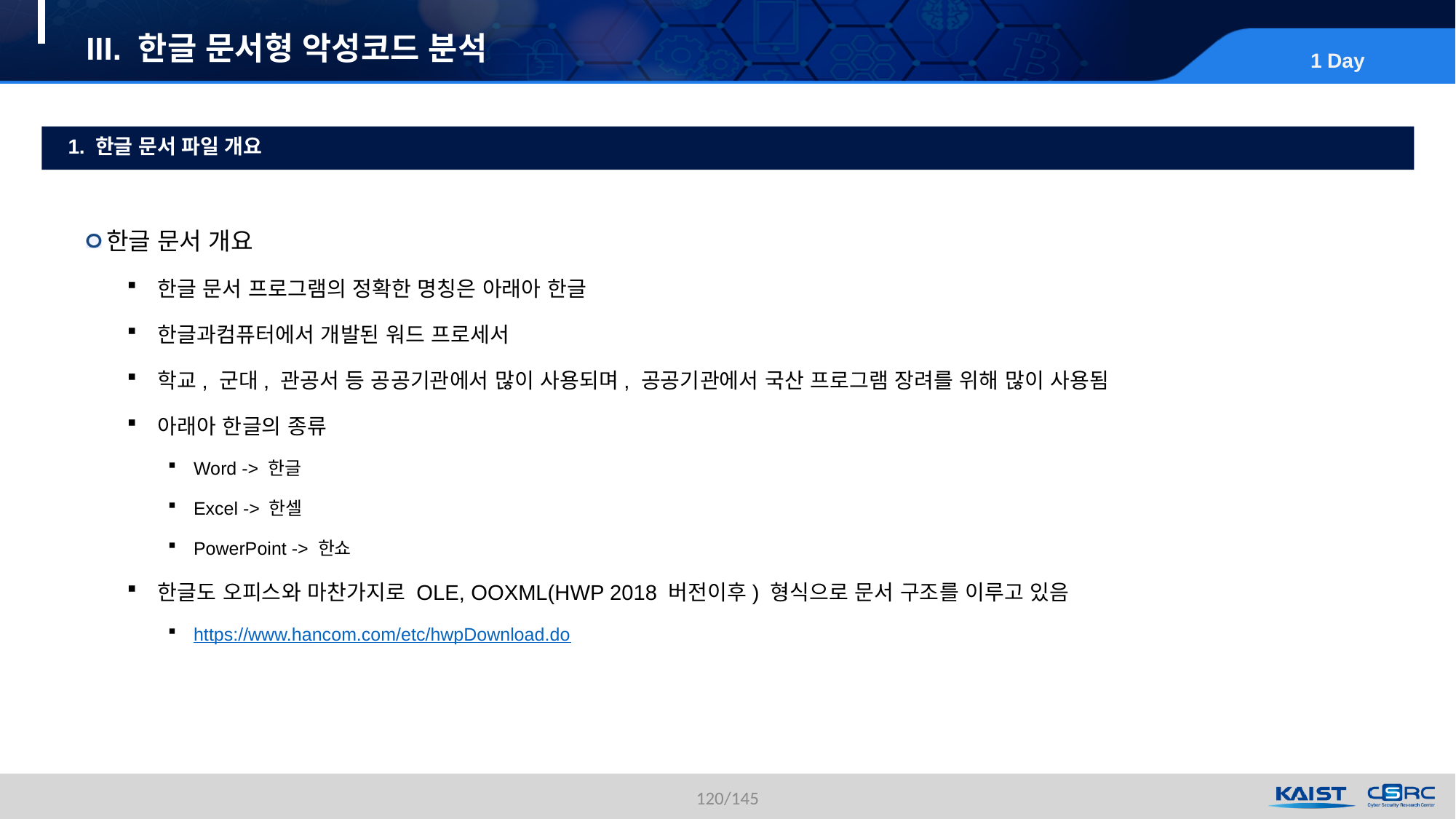

# III. 한글 문서형 악성코드 분석
1. 한글 문서 파일 개요
한글 문서 개요
한글 문서 프로그램의 정확한 명칭은 아래아 한글
한글과컴퓨터에서 개발된 워드 프로세서
학교, 군대, 관공서 등 공공기관에서 많이 사용되며, 공공기관에서 국산 프로그램 장려를 위해 많이 사용됨
아래아 한글의 종류
Word -> 한글
Excel -> 한셀
PowerPoint -> 한쇼
한글도 오피스와 마찬가지로 OLE, OOXML(HWP 2018 버전이후) 형식으로 문서 구조를 이루고 있음
https://www.hancom.com/etc/hwpDownload.do

120/145